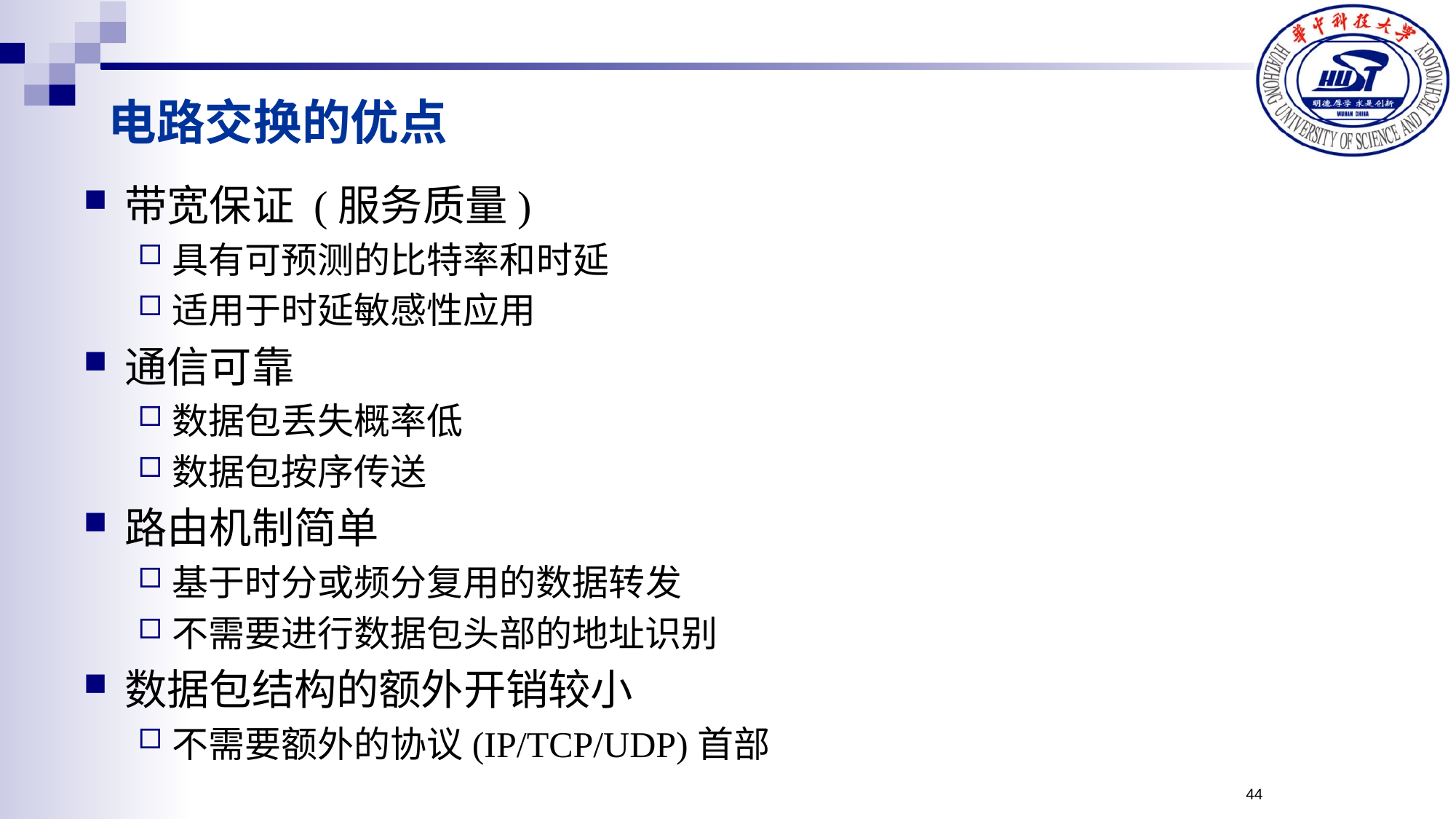

电路交换的优点
带宽保证 (服务质量)
具有可预测的比特率和时延
适用于时延敏感性应用
通信可靠
数据包丢失概率低
数据包按序传送
路由机制简单
基于时分或频分复用的数据转发
不需要进行数据包头部的地址识别
数据包结构的额外开销较小
不需要额外的协议(IP/TCP/UDP)首部

44